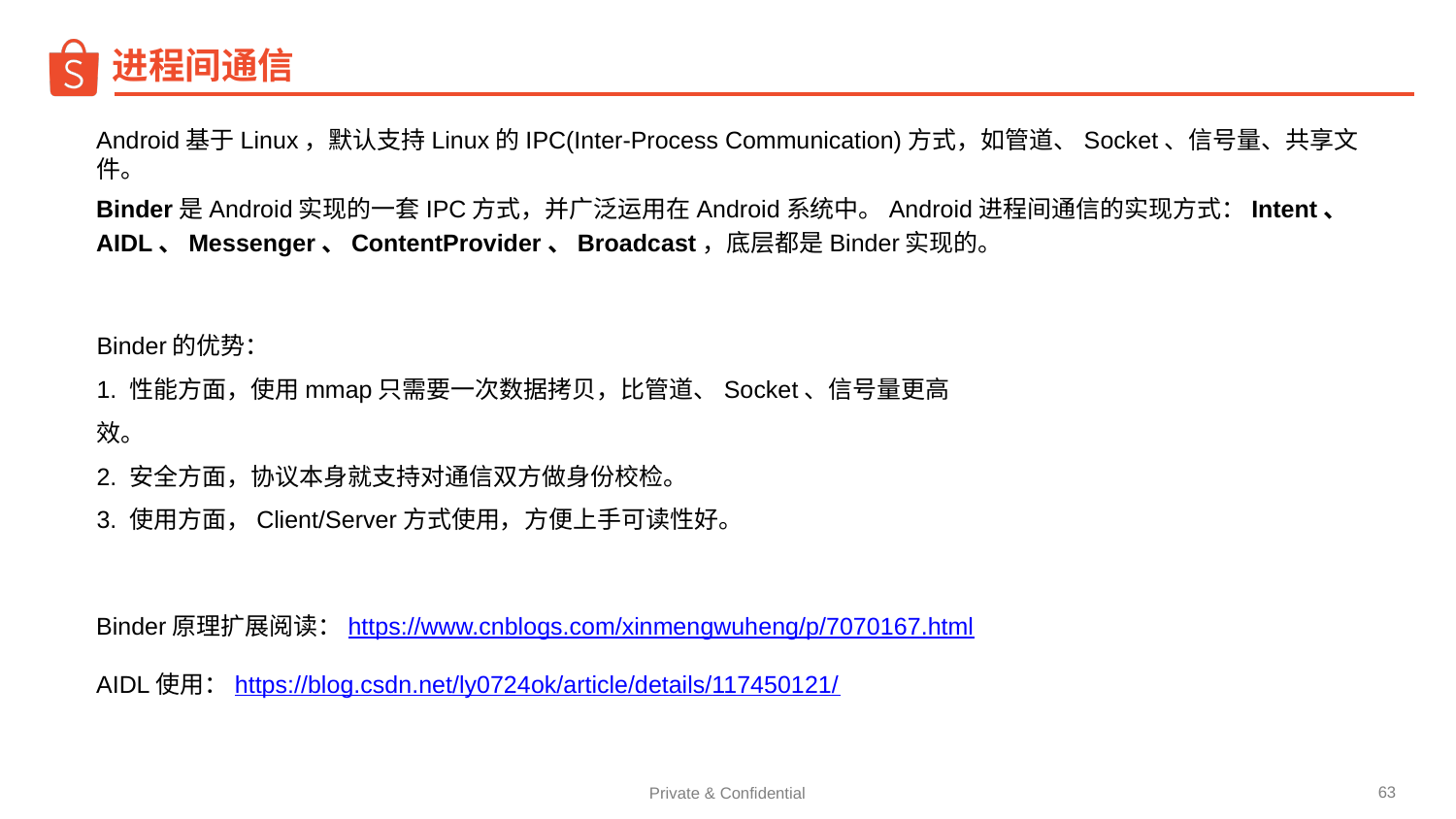

进程间通信

Android基于Linux，默认支持Linux的IPC(Inter-Process Communication)方式，如管道、Socket、信号量、共享文件。
Binder是Android实现的一套IPC方式，并广泛运用在Android系统中。Android进程间通信的实现方式：Intent、AIDL、Messenger、ContentProvider、Broadcast，底层都是Binder实现的。

Binder的优势：
1. 性能方面，使用mmap只需要一次数据拷贝，比管道、Socket、信号量更高效。
2. 安全方面，协议本身就支持对通信双方做身份校检。
3. 使用方面，Client/Server方式使用，方便上手可读性好。
Binder原理扩展阅读：https://www.cnblogs.com/xinmengwuheng/p/7070167.html

AIDL使用：https://blog.csdn.net/ly0724ok/article/details/117450121/

63